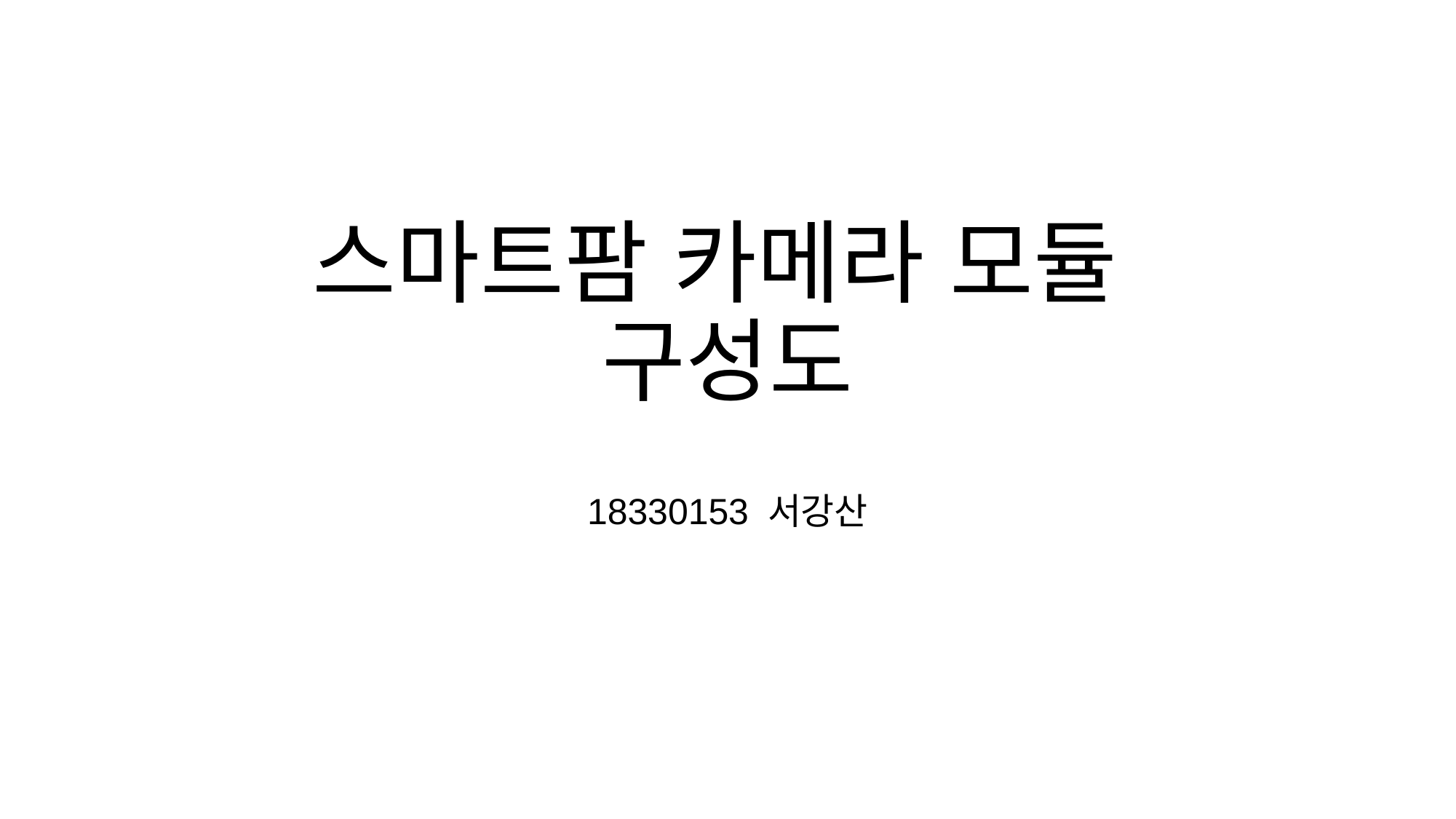

# 스마트팜 카메라 모듈 구성도
18330153 서강산